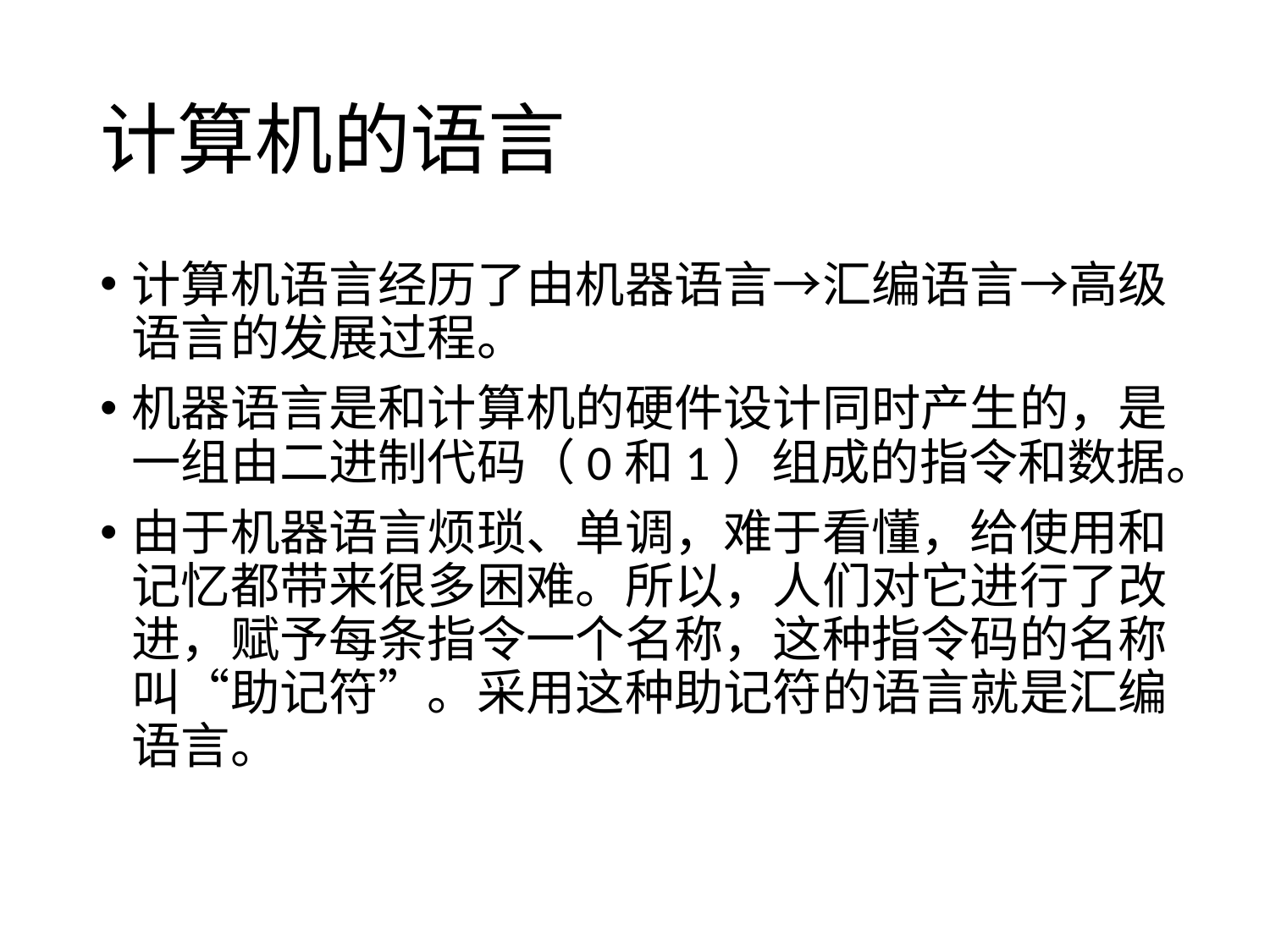

# 计算机的语言
计算机语言经历了由机器语言→汇编语言→高级语言的发展过程。
机器语言是和计算机的硬件设计同时产生的，是一组由二进制代码（0和1）组成的指令和数据。
由于机器语言烦琐、单调，难于看懂，给使用和记忆都带来很多困难。所以，人们对它进行了改进，赋予每条指令一个名称，这种指令码的名称叫“助记符”。采用这种助记符的语言就是汇编语言。